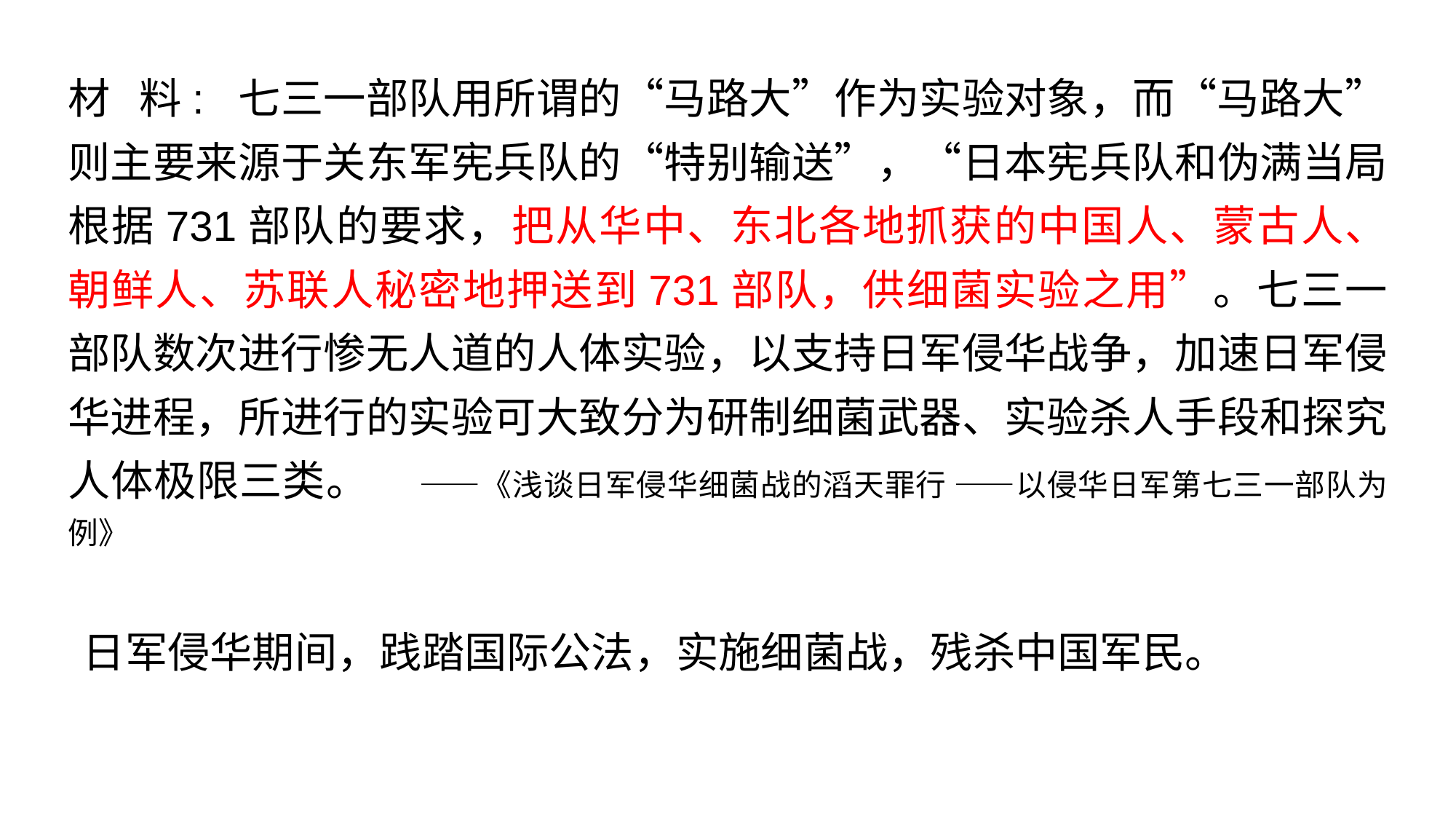

材   料:  七三一部队用所谓的“马路大”作为实验对象，而“马路大”则主要来源于关东军宪兵队的“特别输送”，“日本宪兵队和伪满当局根据731部队的要求，把从华中、东北各地抓获的中国人、蒙古人、朝鲜人、苏联人秘密地押送到731部队，供细菌实验之用”。七三一部队数次进行惨无人道的人体实验，以支持日军侵华战争，加速日军侵华进程，所进行的实验可大致分为研制细菌武器、实验杀人手段和探究人体极限三类。     ——《浅谈日军侵华细菌战的滔天罪行 ——以侵华日军第七三一部队为例》
    日军侵华期间，践踏国际公法，实施细菌战，残杀中国军民。